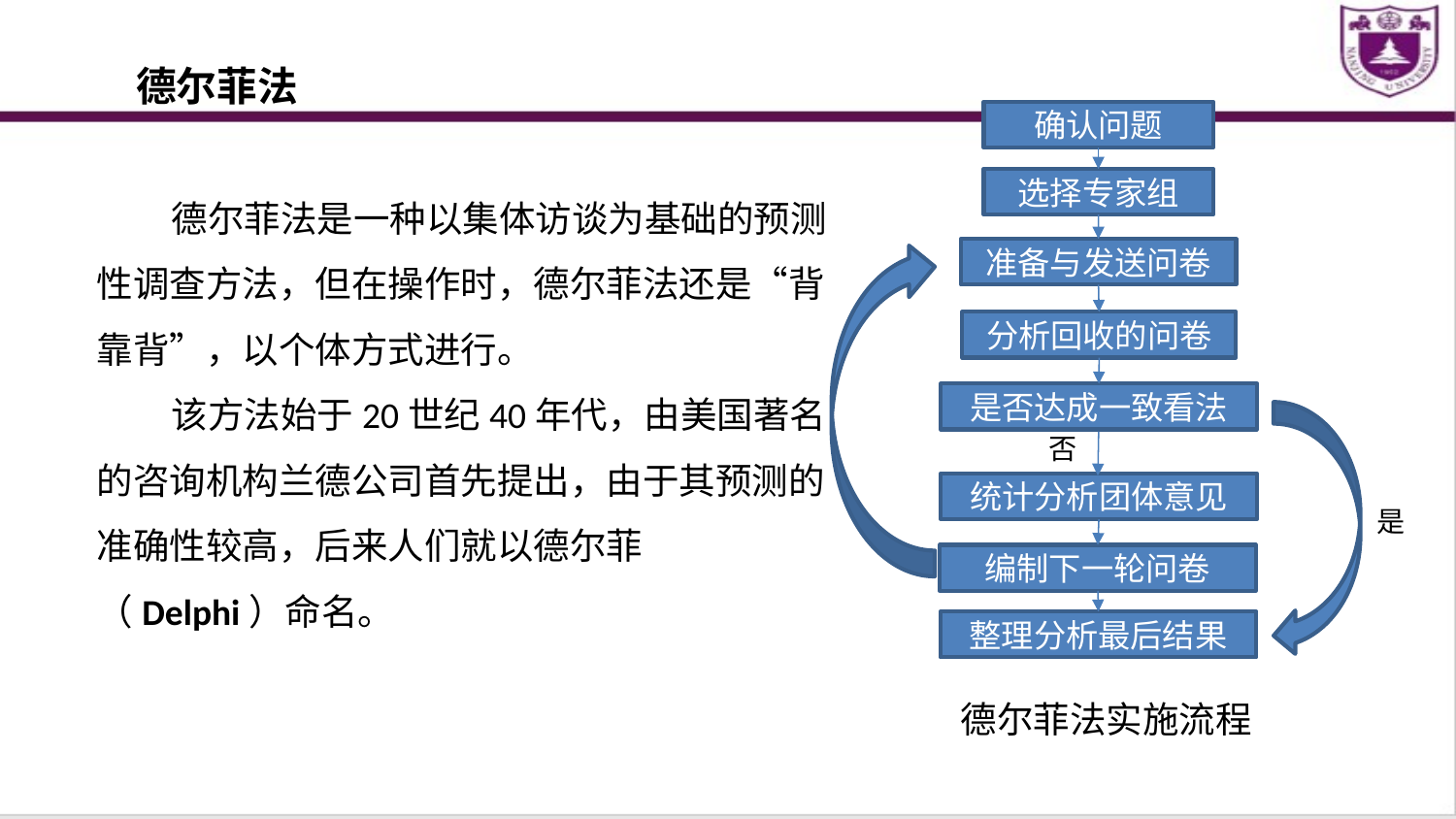

德尔菲法
确认问题
        德尔菲法是一种以集体访谈为基础的预测性调查方法，但在操作时，德尔菲法还是“背靠背”，以个体方式进行。
        该方法始于20世纪40年代，由美国著名的咨询机构兰德公司首先提出，由于其预测的准确性较高，后来人们就以德尔菲（Delphi）命名。
选择专家组
准备与发送问卷

分析回收的问卷
是否达成一致看法

否
统计分析团体意见
是
编制下一轮问卷
整理分析最后结果
德尔菲法实施流程